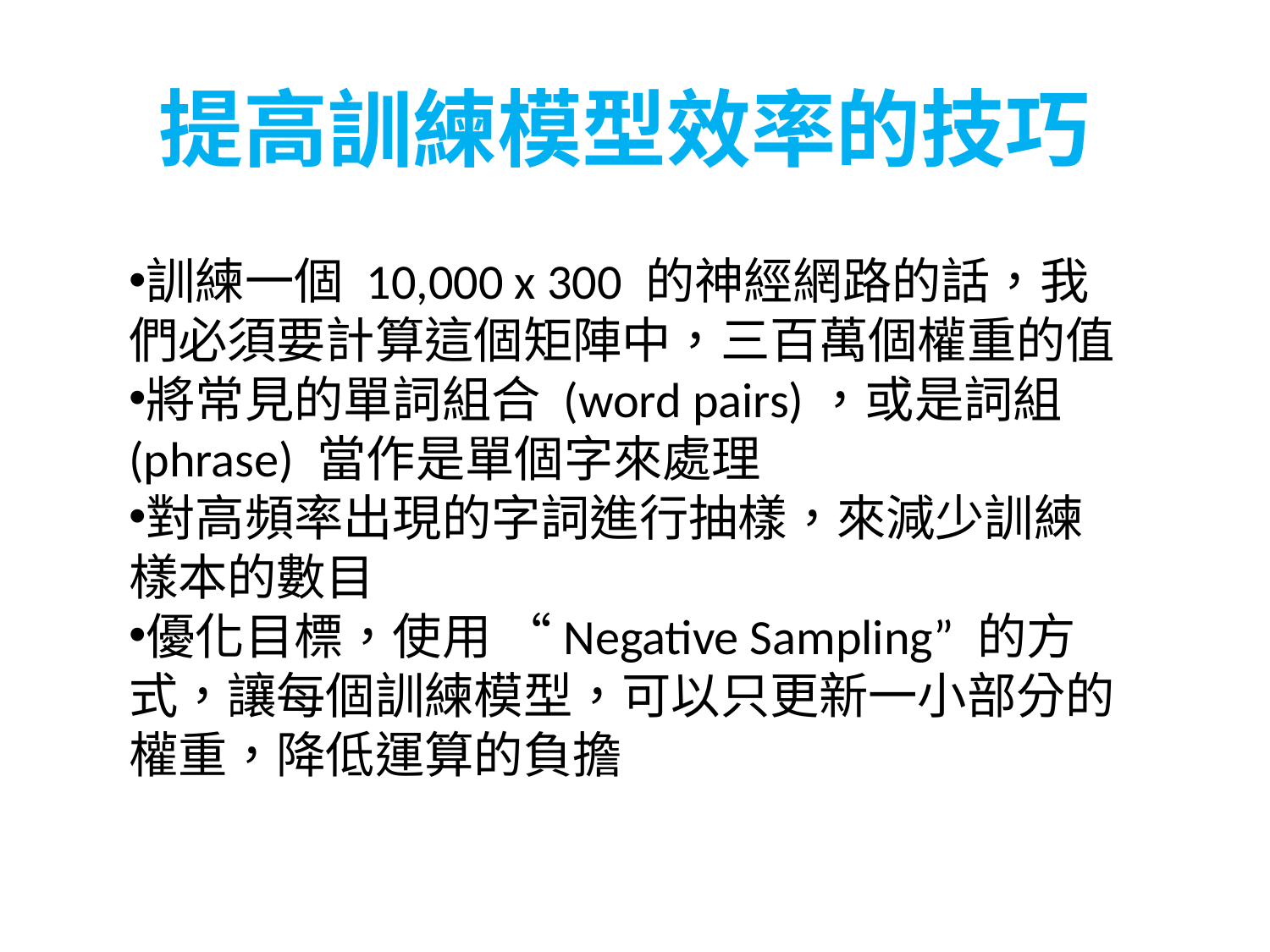

提高訓練模型效率的技巧
訓練一個 10,000 x 300 的神經網路的話，我們必須要計算這個矩陣中，三百萬個權重的值
將常見的單詞組合 (word pairs)，或是詞組 (phrase) 當作是單個字來處理
對高頻率出現的字詞進行抽樣，來減少訓練樣本的數目
優化目標，使用 “Negative Sampling” 的方式，讓每個訓練模型，可以只更新一小部分的權重，降低運算的負擔